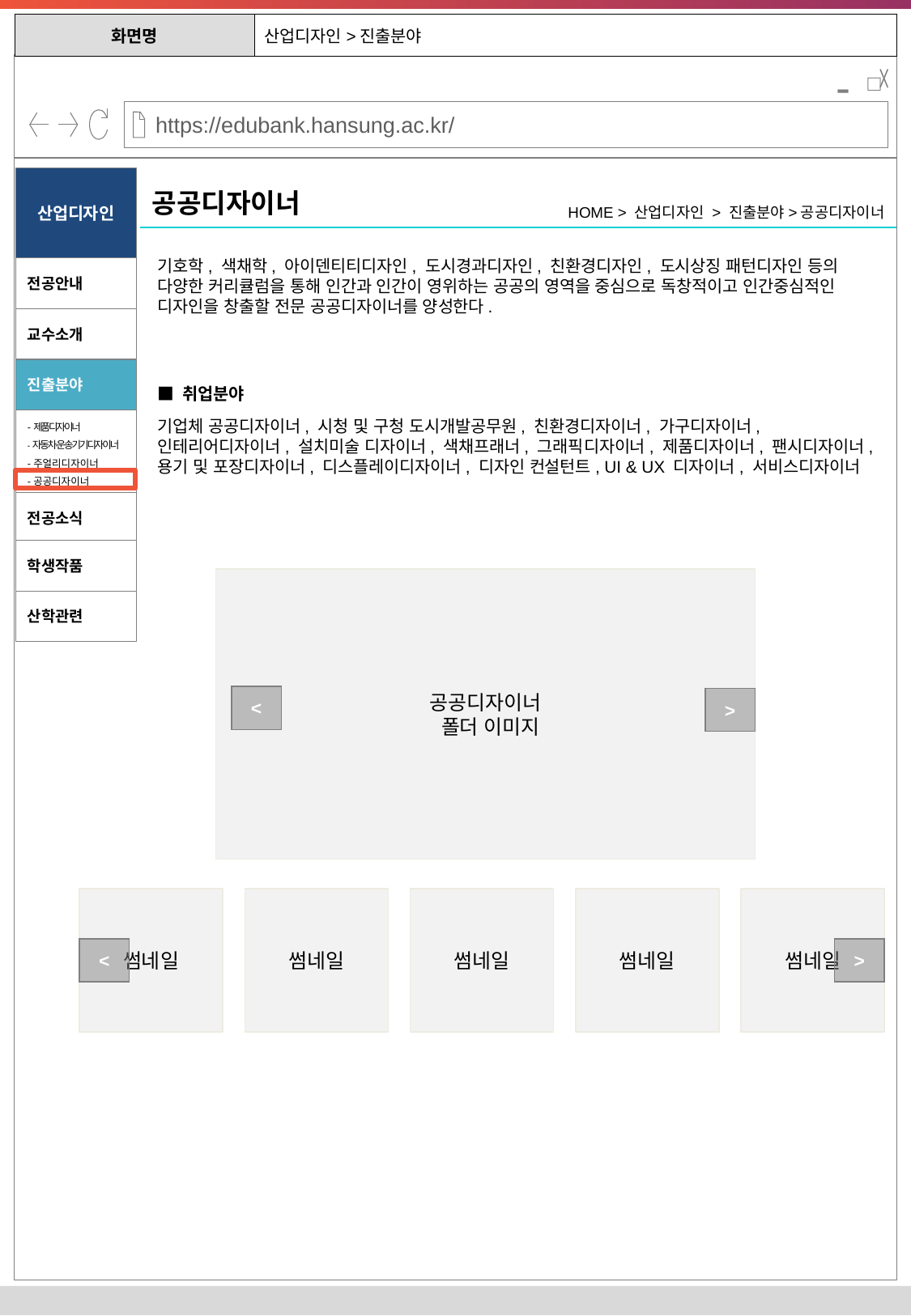

| 화면명 | 산업디자인>진출분야 |
| --- | --- |
-
산업디자인
공공디자이너
HOME > 산업디자인 > 진출분야>공공디자이너
기호학, 색채학, 아이덴티티디자인, 도시경과디자인, 친환경디자인, 도시상징 패턴디자인 등의 다양한 커리큘럼을 통해 인간과 인간이 영위하는 공공의 영역을 중심으로 독창적이고 인간중심적인 디자인을 창출할 전문 공공디자이너를 양성한다.
전공안내
교수소개
진출분야
■ 취업분야
-제품디자이너
-자동차∙운송기기디자이너
-주얼리디자이너
-공공디자이너
기업체 공공디자이너, 시청 및 구청 도시개발공무원, 친환경디자이너, 가구디자이너, 인테리어디자이너, 설치미술 디자이너, 색채프래너, 그래픽디자이너, 제품디자이너, 팬시디자이너, 용기 및 포장디자이너, 디스플레이디자이너, 디자인 컨설턴트, UI & UX 디자이너, 서비스디자이너

전공소식
학생작품
공공디자이너
 폴더 이미지
산학관련
<
>
썸네일
썸네일
썸네일
썸네일
썸네일
<
>